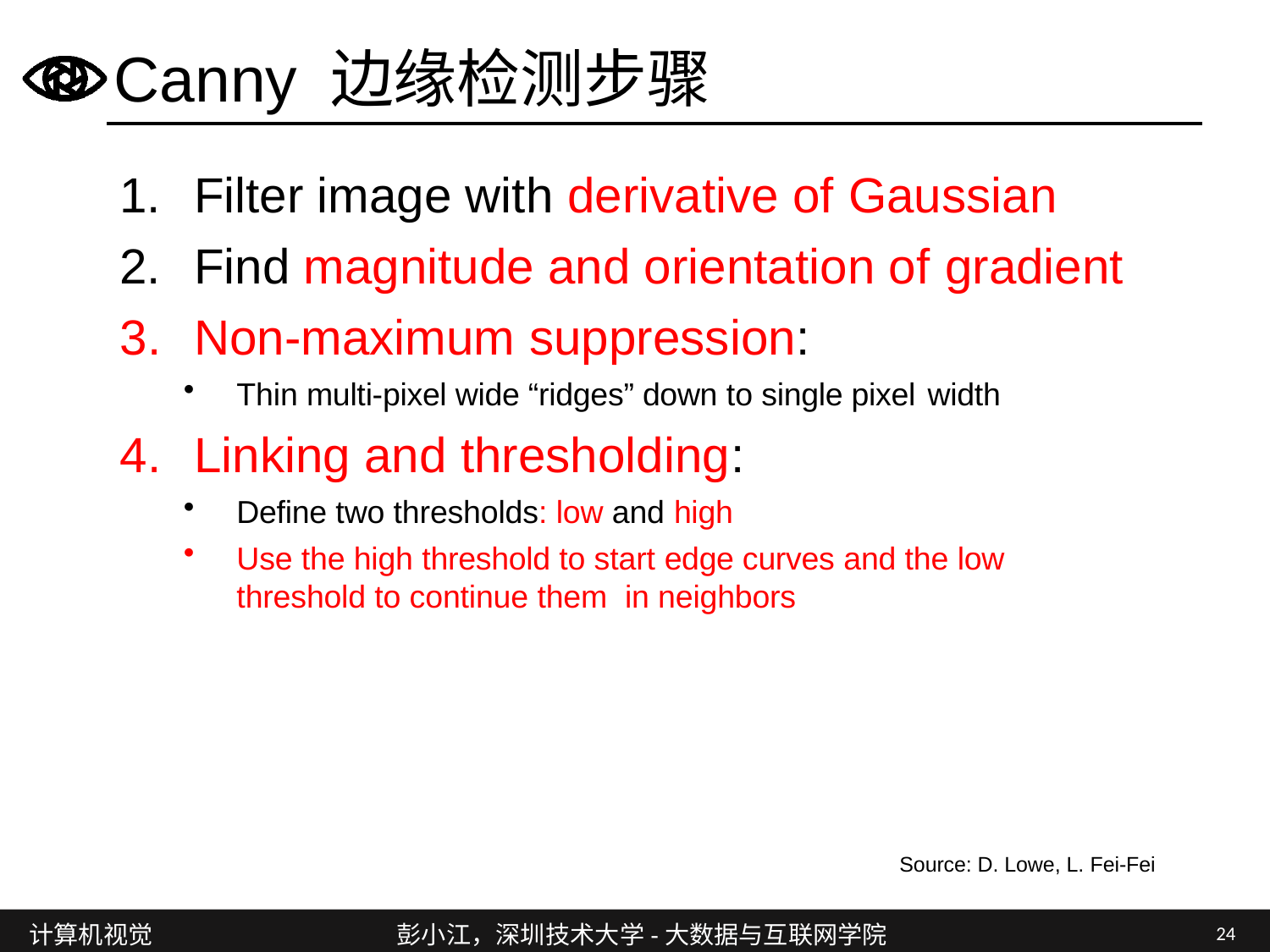

# Canny 边缘检测步骤
Filter image with derivative of Gaussian
Find magnitude and orientation of gradient
Non-maximum suppression:
Thin multi-pixel wide “ridges” down to single pixel width
Linking and thresholding:
Define two thresholds: low and high
Use the high threshold to start edge curves and the low  threshold to continue them  in neighbors
Source: D. Lowe, L. Fei-Fei